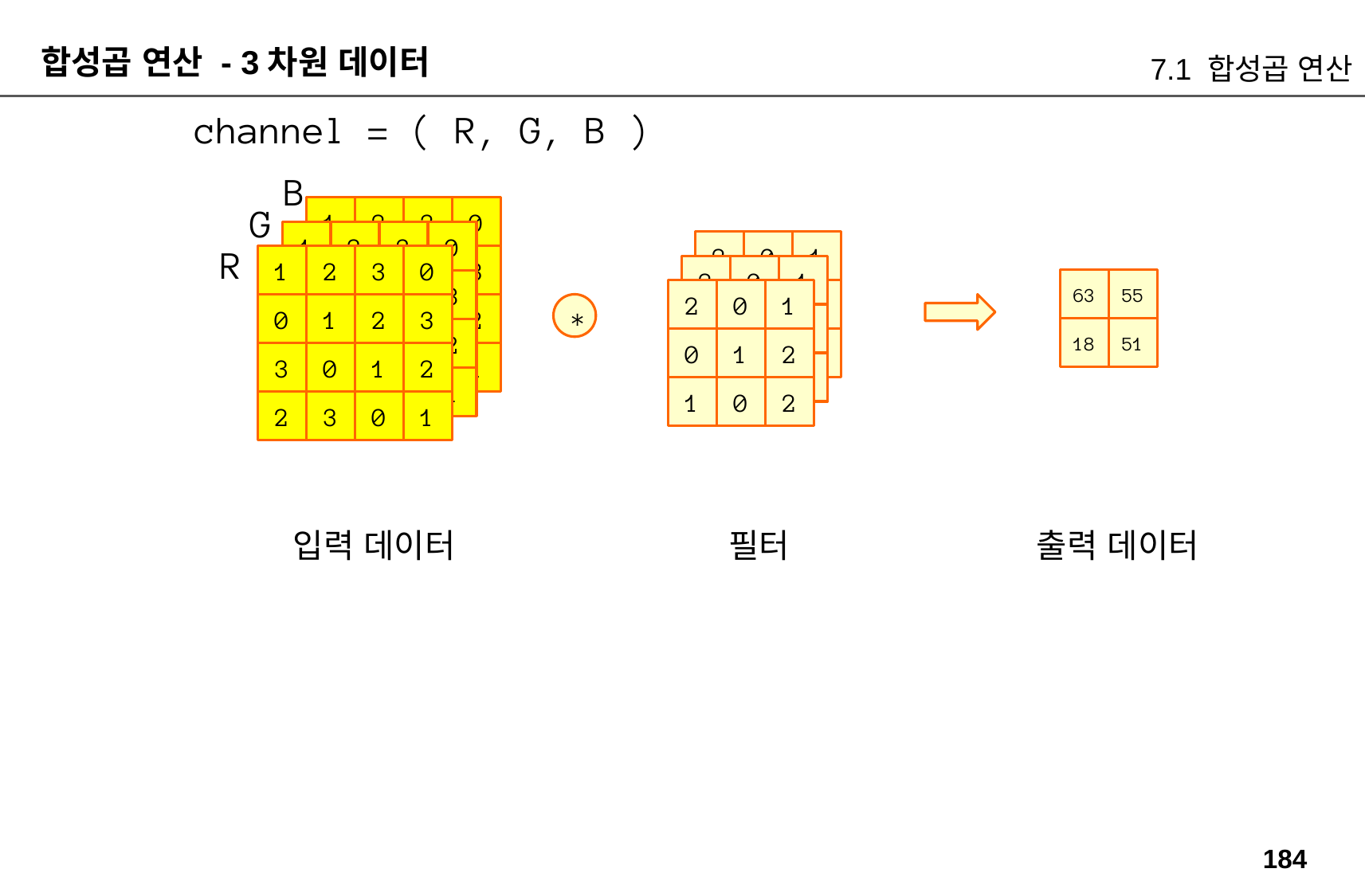

합성곱 연산 - 3차원 데이터
7.1 합성곱 연산
channel = ( R, G, B )
B
G
1
2
3
0
1
2
3
0
2
0
1
0
1
2
1
0
2
R
1
0
2
1
3
2
0
3
2
0
1
0
1
2
1
0
2
63
55
0
1
2
3
2
0
1
*

0
3
1
0
2
1
3
2
18
51
3
0
1
2
0
1
2
3
2
0
3
1
0
2
1
2
3
0
1
1
0
2
2
3
0
1
입력 데이터
필터
출력 데이터